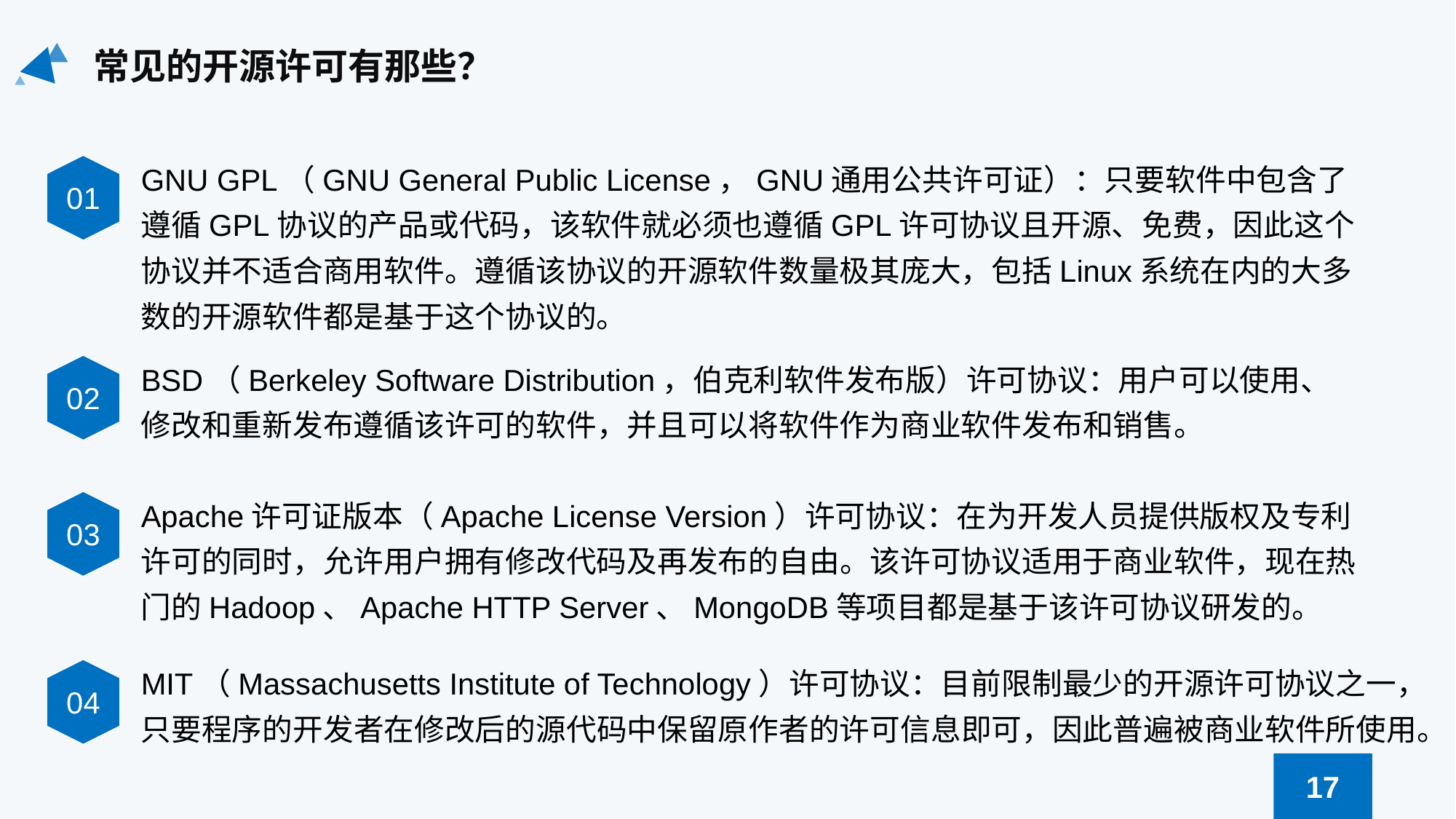

常见的开源许可有那些？

GNU GPL（GNU General Public License，GNU通用公共许可证）：只要软件中包含了遵循GPL协议的产品或代码，该软件就必须也遵循GPL许可协议且开源、免费，因此这个协议并不适合商用软件。遵循该协议的开源软件数量极其庞大，包括Linux系统在内的大多数的开源软件都是基于这个协议的。

01
BSD（Berkeley Software Distribution，伯克利软件发布版）许可协议：用户可以使用、修改和重新发布遵循该许可的软件，并且可以将软件作为商业软件发布和销售。

02
Apache许可证版本（Apache License Version）许可协议：在为开发人员提供版权及专利许可的同时，允许用户拥有修改代码及再发布的自由。该许可协议适用于商业软件，现在热门的Hadoop、Apache HTTP Server、MongoDB等项目都是基于该许可协议研发的。

03
MIT（Massachusetts Institute of Technology）许可协议：目前限制最少的开源许可协议之一，只要程序的开发者在修改后的源代码中保留原作者的许可信息即可，因此普遍被商业软件所使用。

04

17